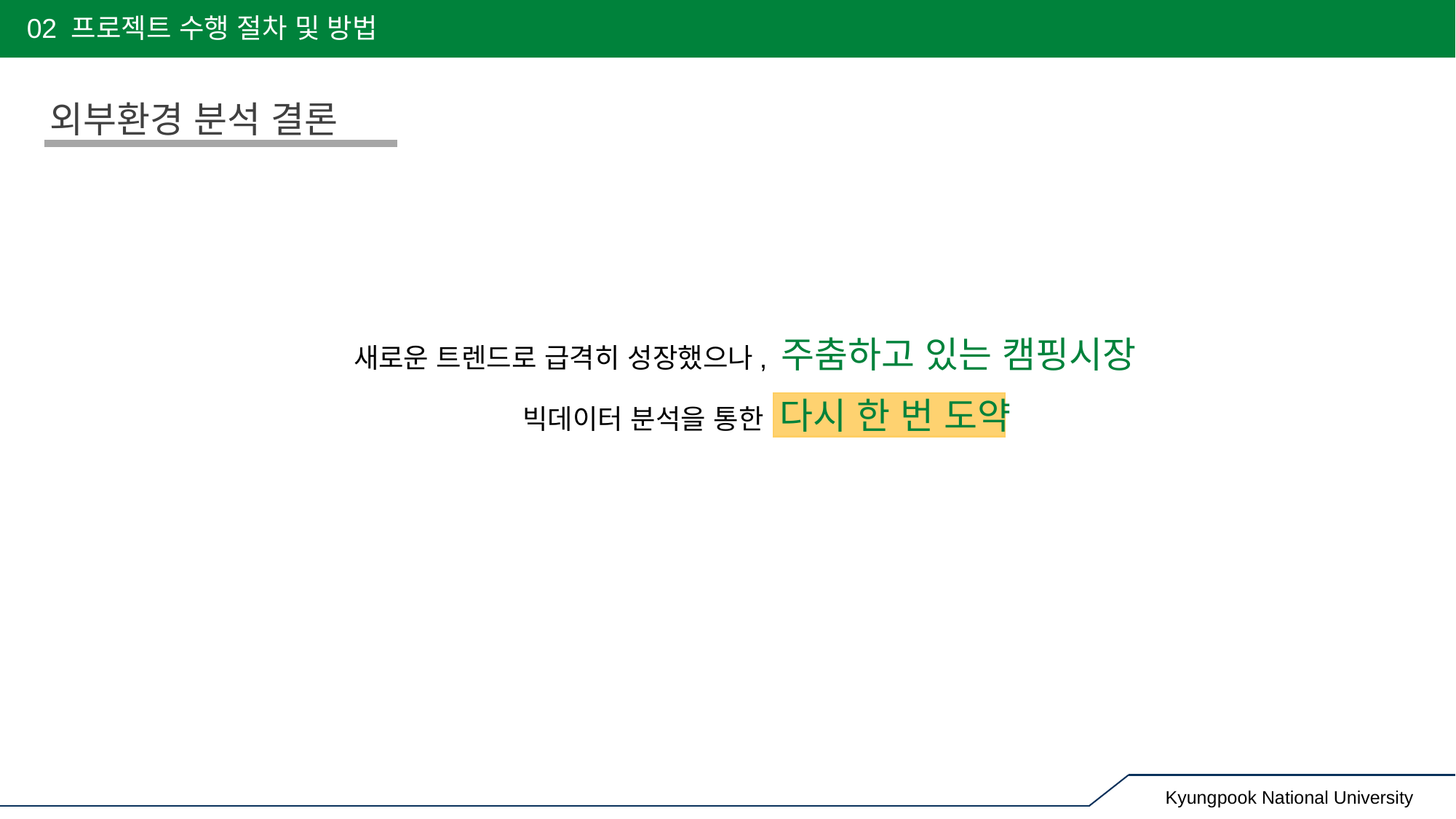

02 프로젝트 수행 절차 및 방법
외부환경 분석 결론
새로운 트렌드로 급격히 성장했으나, 주춤하고 있는 캠핑시장
빅데이터 분석을 통한  다시 한 번 도약

Kyungpook National University